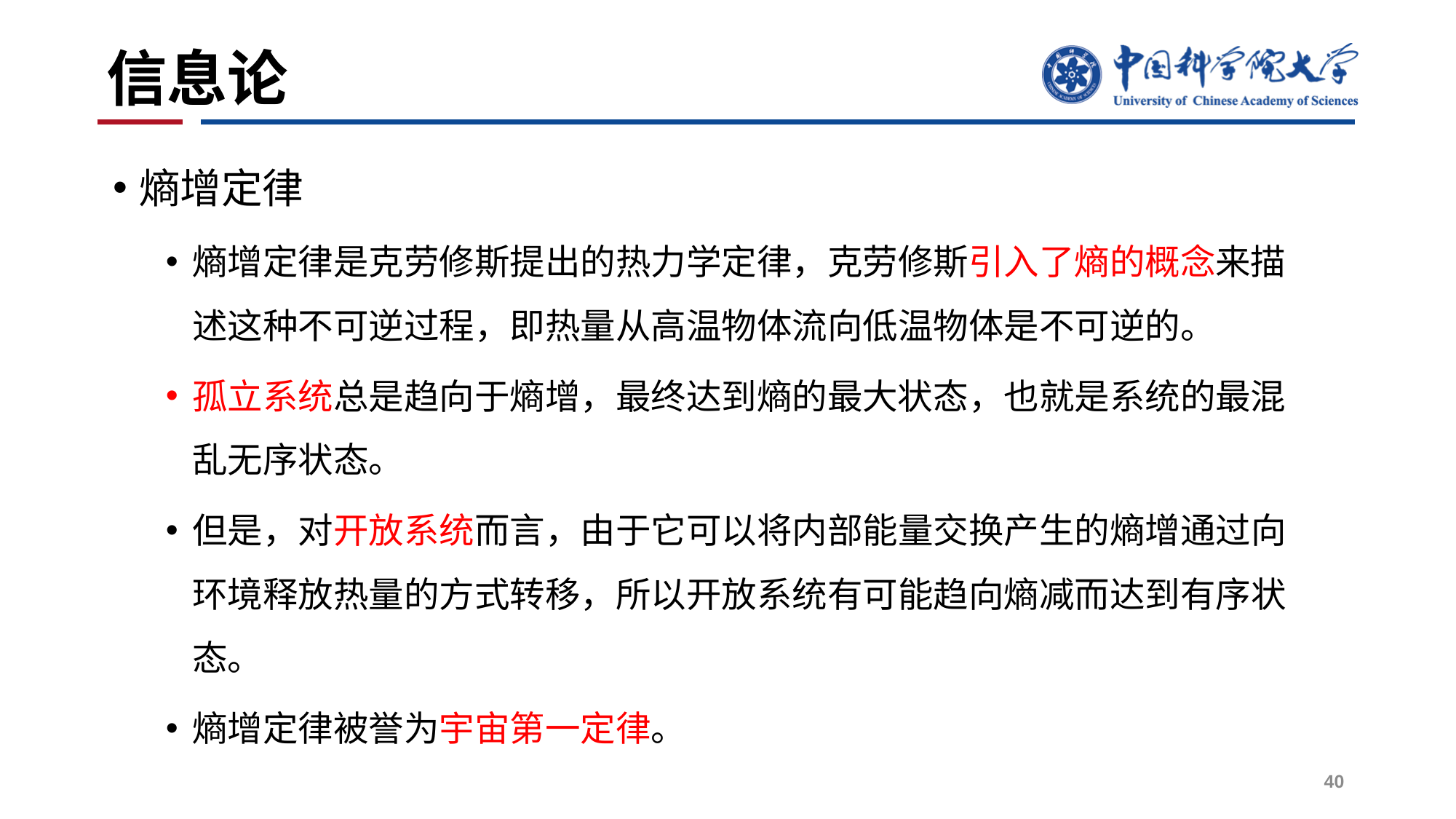

# 信息论
熵增定律
熵增定律是克劳修斯提出的热力学定律，克劳修斯引入了熵的概念来描述这种不可逆过程，即热量从高温物体流向低温物体是不可逆的。
孤立系统总是趋向于熵增，最终达到熵的最大状态，也就是系统的最混乱无序状态。
但是，对开放系统而言，由于它可以将内部能量交换产生的熵增通过向环境释放热量的方式转移，所以开放系统有可能趋向熵减而达到有序状态。
熵增定律被誉为宇宙第一定律。
40